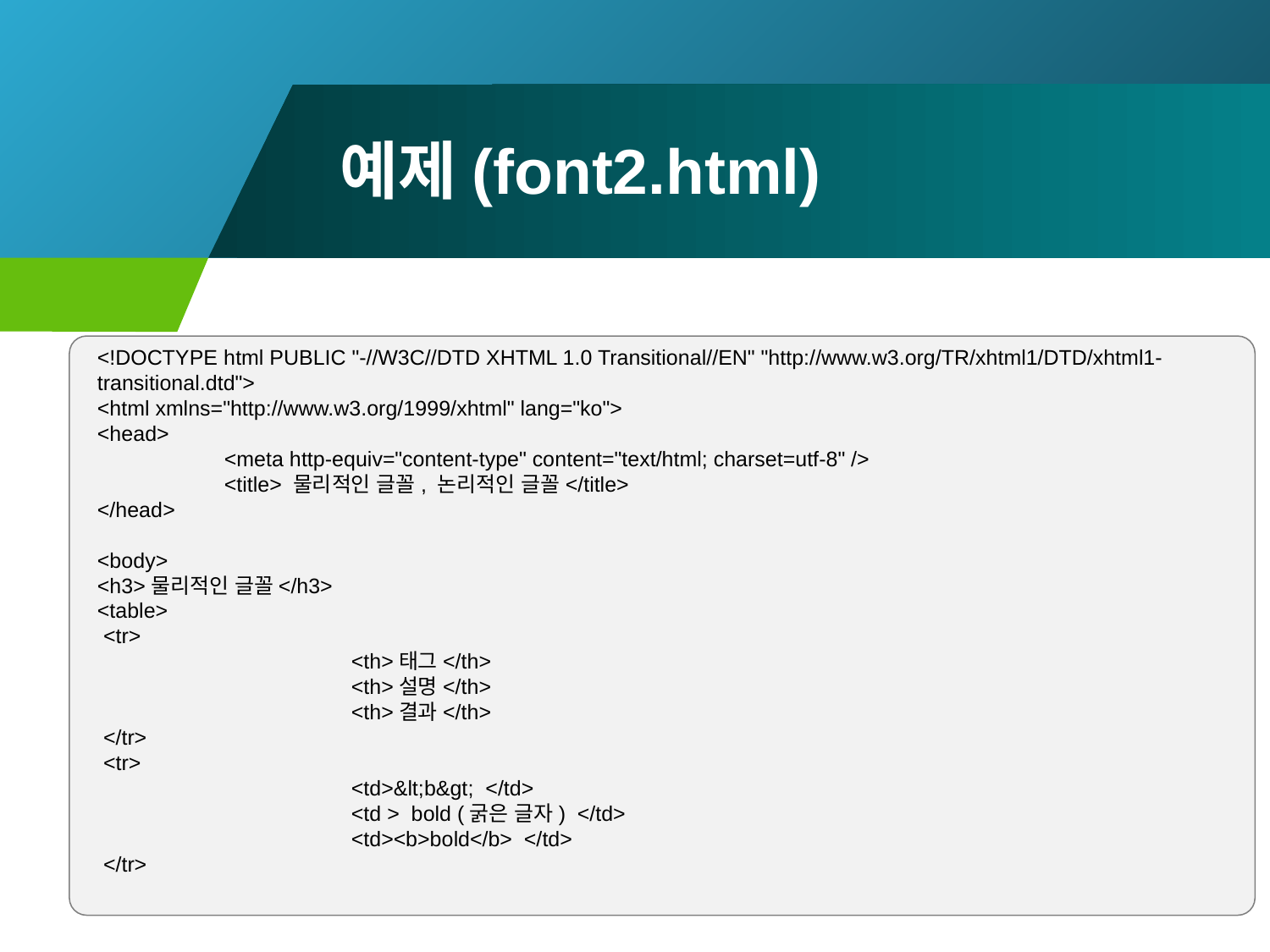

# 예제(font2.html)

<!DOCTYPE html PUBLIC "-//W3C//DTD XHTML 1.0 Transitional//EN" "http://www.w3.org/TR/xhtml1/DTD/xhtml1-transitional.dtd">
<html xmlns="http://www.w3.org/1999/xhtml" lang="ko">
<head>
	<meta http-equiv="content-type" content="text/html; charset=utf-8" />
	<title> 물리적인 글꼴, 논리적인 글꼴</title>
</head>

<body>
<h3>물리적인 글꼴</h3>
<table>
 <tr>
		<th>태그</th>
		<th>설명</th>
		<th>결과</th>
 </tr>
 <tr>
		<td>&lt;b&gt;  </td>
		<td >  bold (굵은 글자)  </td>
		<td><b>bold</b>  </td>
 </tr>